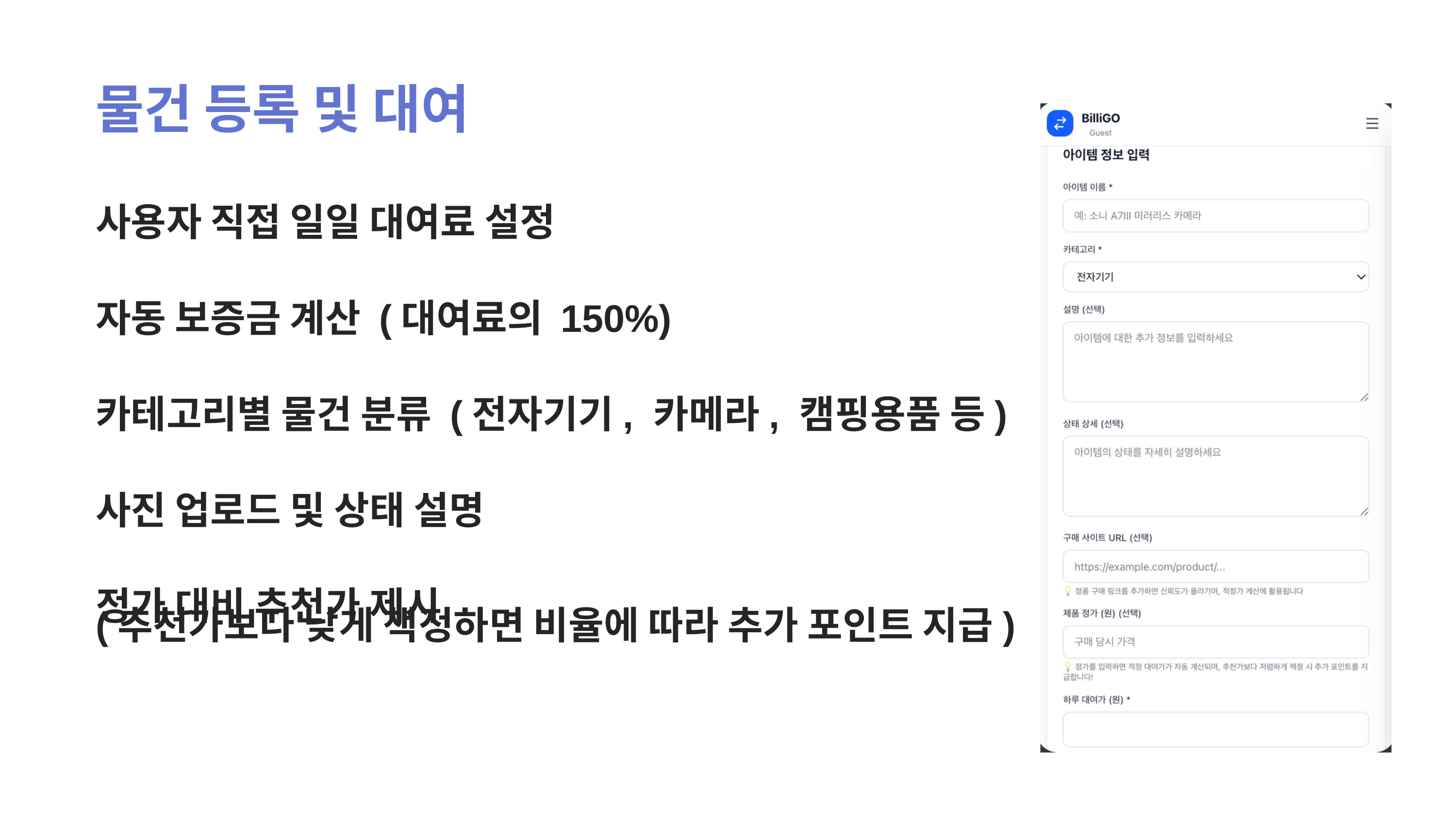

물건 등록 및 대여

사용자 직접 일일 대여료 설정
자동 보증금 계산 (대여료의 150%)
카테고리별 물건 분류 (전자기기, 카메라, 캠핑용품 등)
사진 업로드 및 상태 설명
정가 대비 추천가 제시
(추천가보다 낮게 책정하면 비율에 따라 추가 포인트 지급)